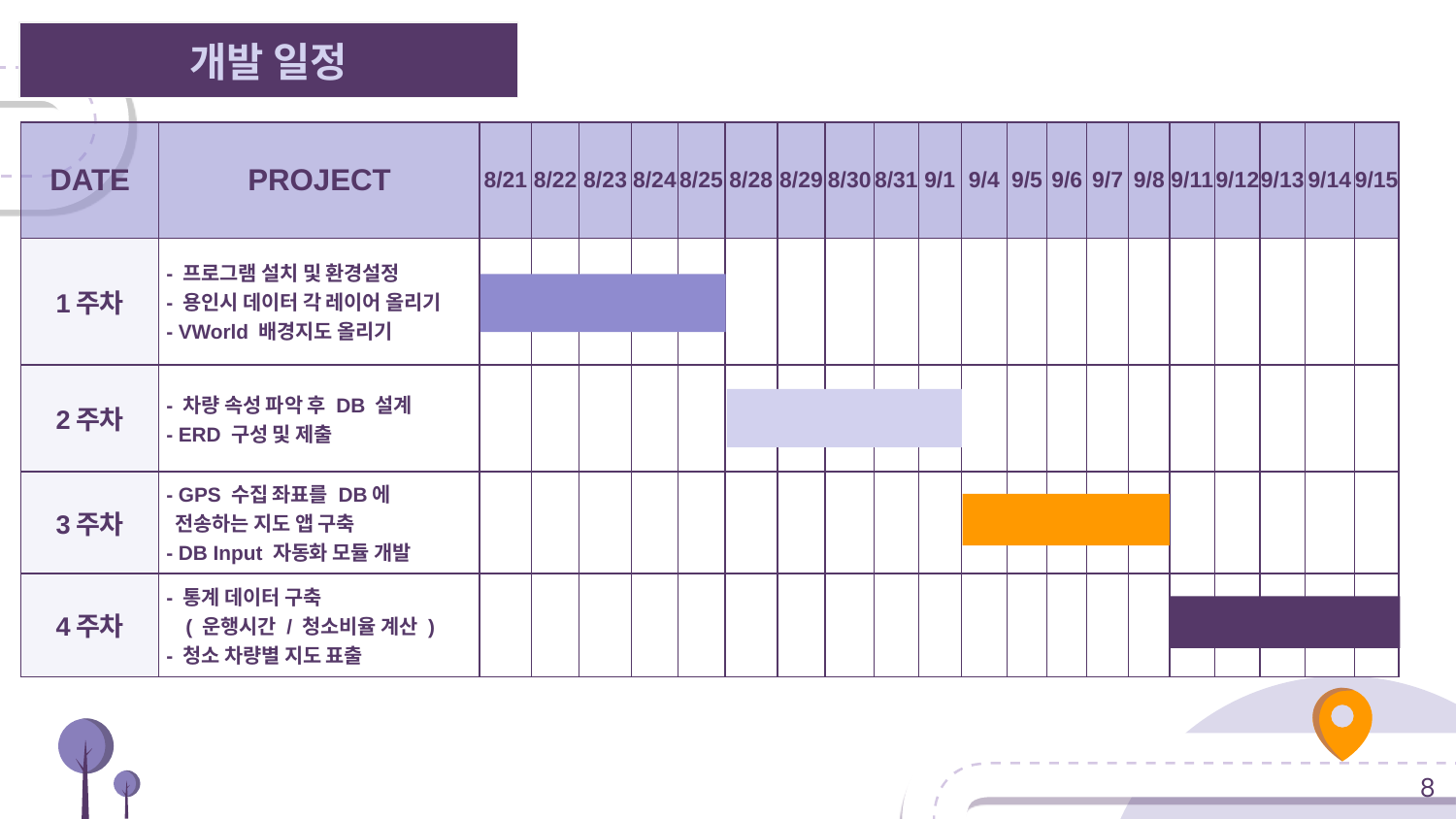

# 개발 일정
| DATE | PROJECT | 8/21 | 8/22 | 8/23 | 8/24 | 8/25 | 8/28 | 8/29 | 8/30 | 8/31 | 9/1 | 9/4 | 9/5 | 9/6 | 9/7 | 9/8 | 9/11 | 9/12 | 9/13 | 9/14 | 9/15 |
| --- | --- | --- | --- | --- | --- | --- | --- | --- | --- | --- | --- | --- | --- | --- | --- | --- | --- | --- | --- | --- | --- |
| 1주차 | - 프로그램 설치 및 환경설정 - 용인시 데이터 각 레이어 올리기 - VWorld 배경지도 올리기 |  |  |  |  |  |  |  |  |  |  |  |  |  |  |  |  |  |  |  |  |
| 2주차 | - 차량 속성 파악 후 DB 설계 - ERD 구성 및 제출 |  |  |  |  |  |  |  |  |  |  |  |  |  |  |  |  |  |  |  |  |
| 3주차 | - GPS 수집 좌표를 DB에 전송하는 지도 앱 구축 - DB Input 자동화 모듈 개발 |  |  |  |  |  |  |  |  |  |  |  |  |  |  |  |  |  |  |  |  |
| 4주차 | - 통계 데이터 구축 ( 운행시간 / 청소비율 계산 ) - 청소 차량별 지도 표출 |  |  |  |  |  |  |  |  |  |  |  |  |  |  |  |  |  |  |  |  |

8